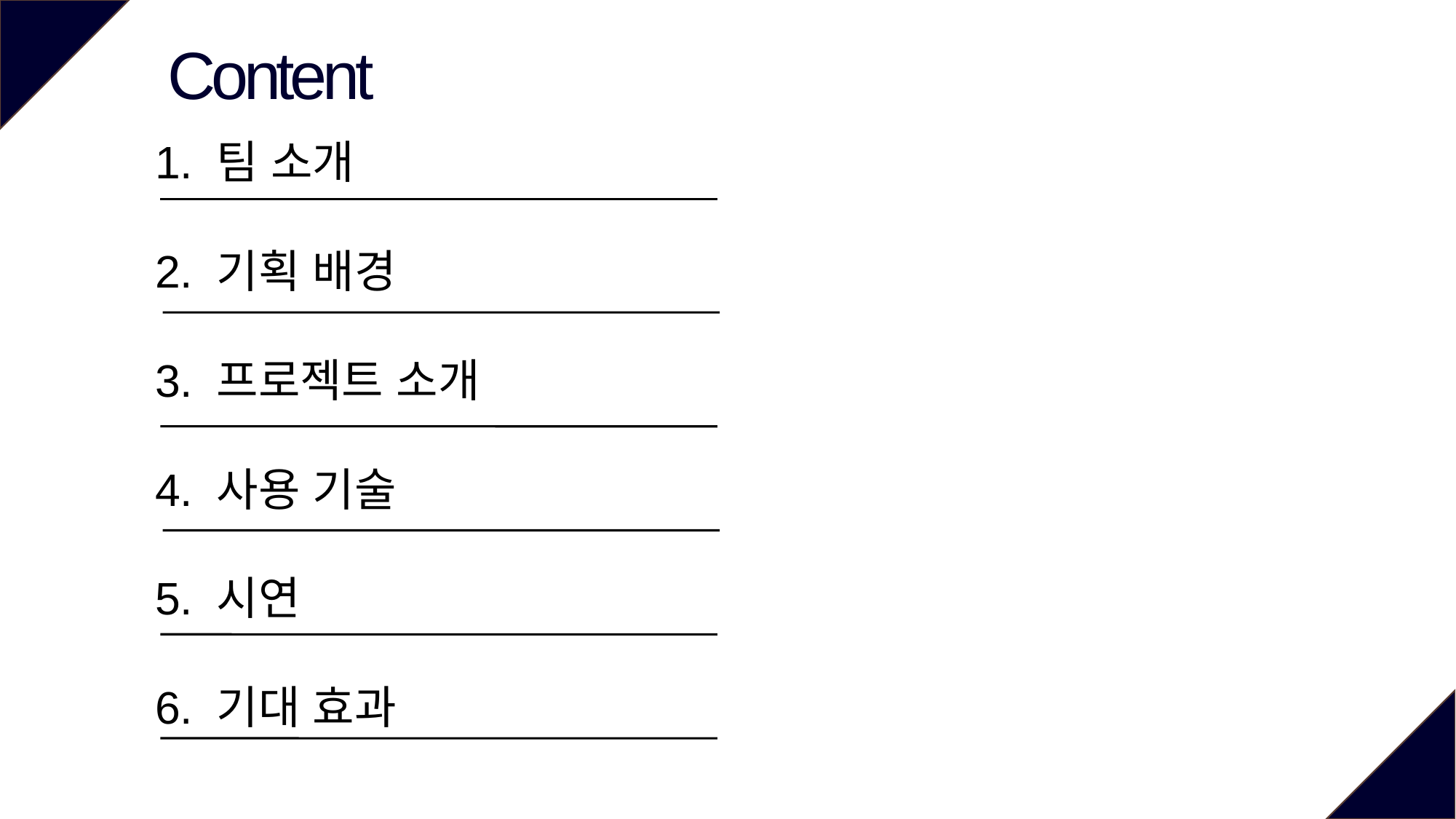

Content
1. 팀 소개

2. 기획 배경

3. 프로젝트 소개

4. 사용 기술

5. 시연

6. 기대 효과